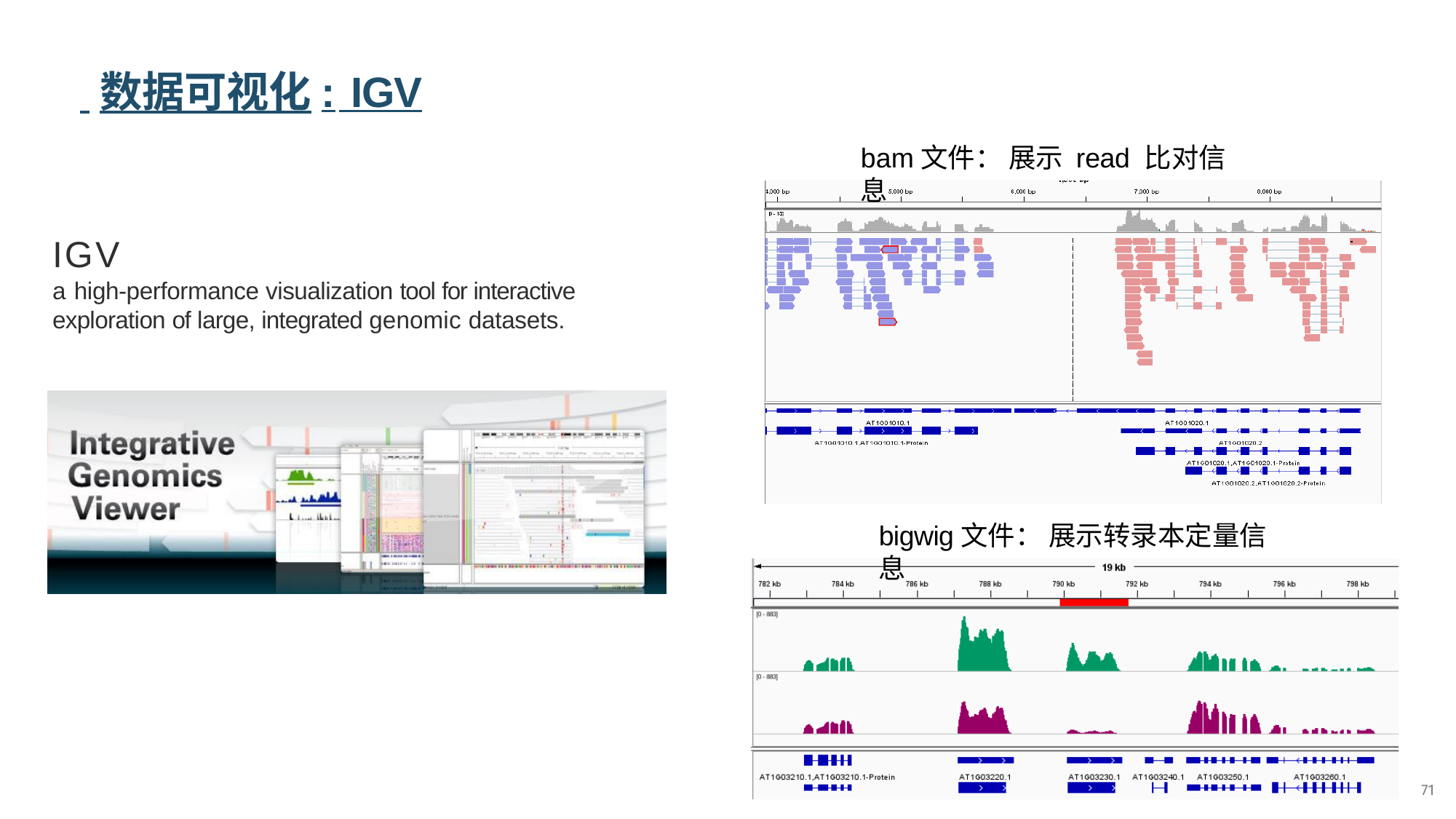

# 数据可视化: IGV
bam文件： 展示 read 比对信息

IGV
a high-performance visualization tool for interactive  exploration of large, integrated genomic datasets.

bigwig文件： 展示转录本定量信息

71